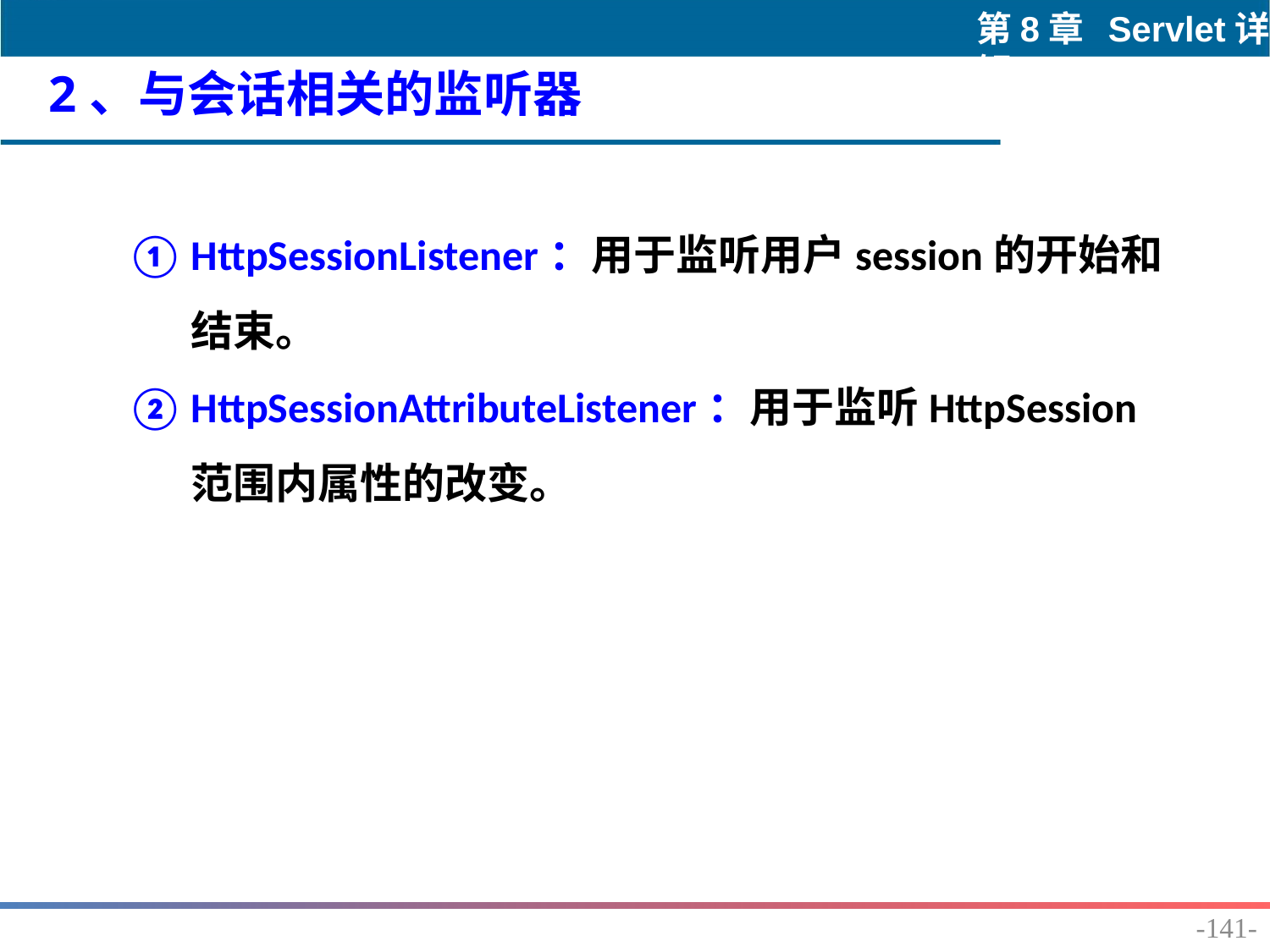

2、与会话相关的监听器
HttpSessionListener：用于监听用户session的开始和结束。
HttpSessionAttributeListener：用于监听HttpSession范围内属性的改变。

-141-